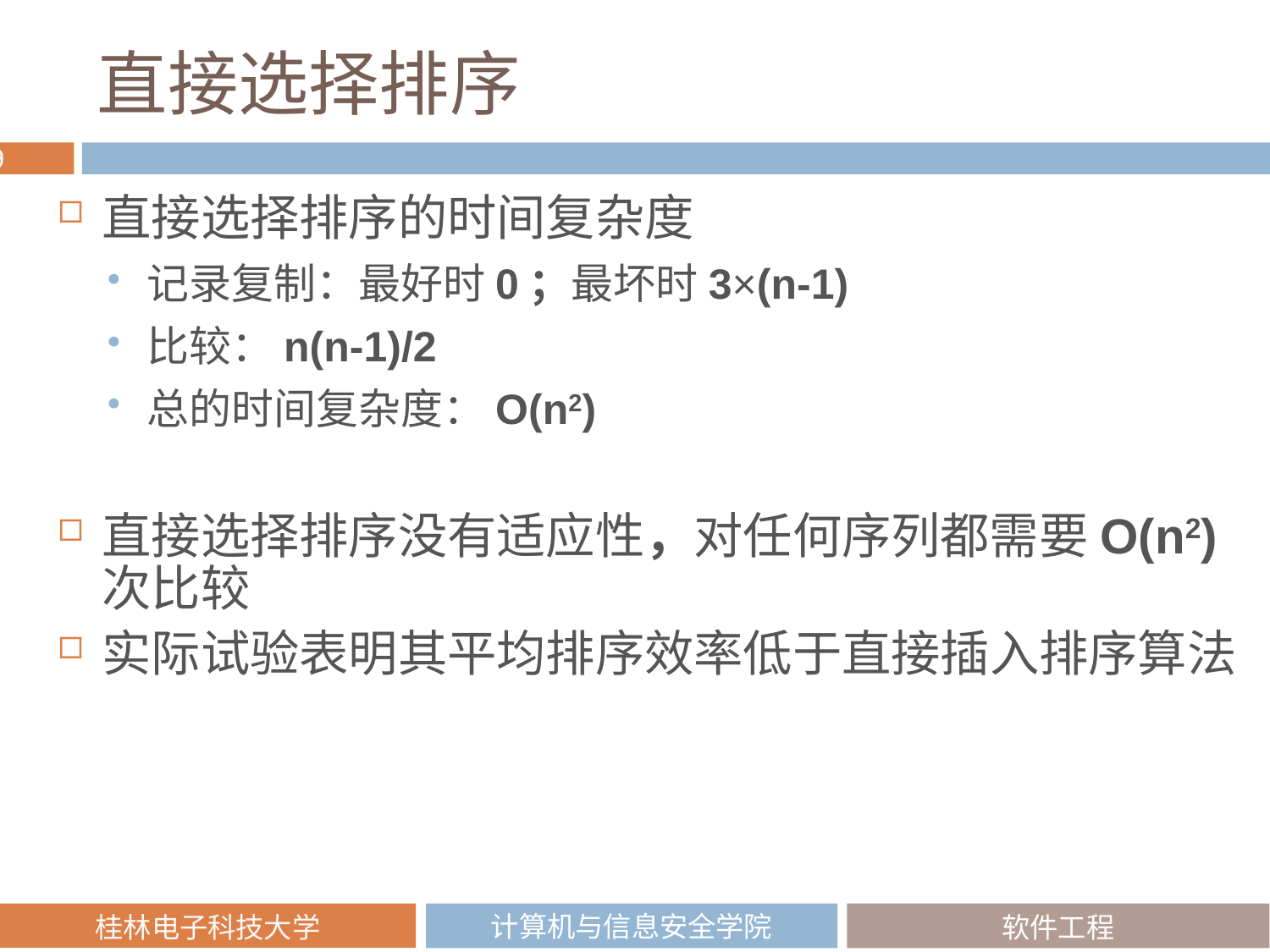

# 直接选择排序
直接选择排序的时间复杂度
记录复制：最好时0；最坏时3×(n-1)
比较：n(n-1)/2
总的时间复杂度：O(n2)

直接选择排序没有适应性，对任何序列都需要O(n2) 次比较
实际试验表明其平均排序效率低于直接插入排序算法